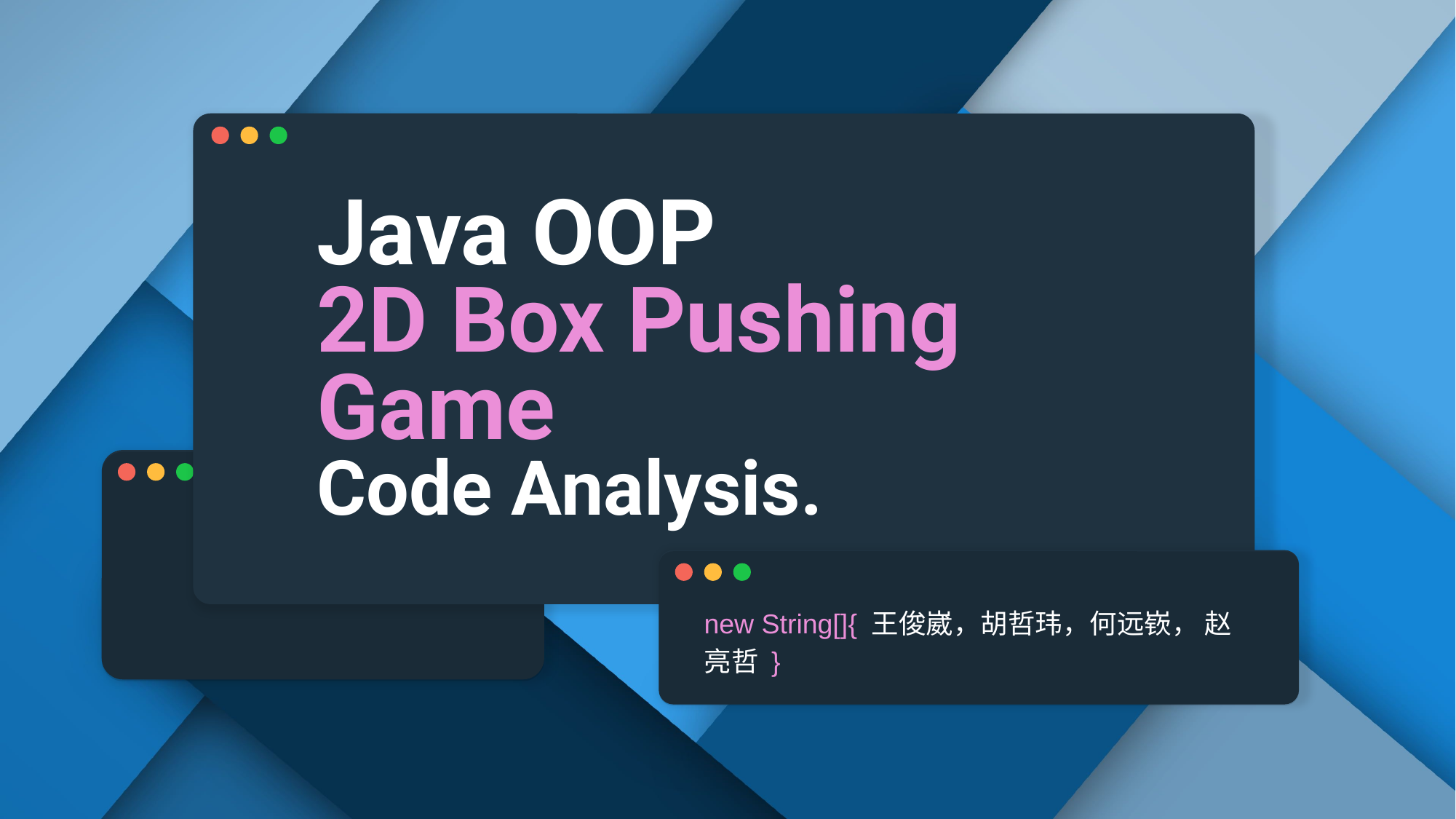

# Java OOP 2D Box Pushing Game Code Analysis.
new String[]{ 王俊崴，胡哲玮，何远嵚， 赵亮哲 }